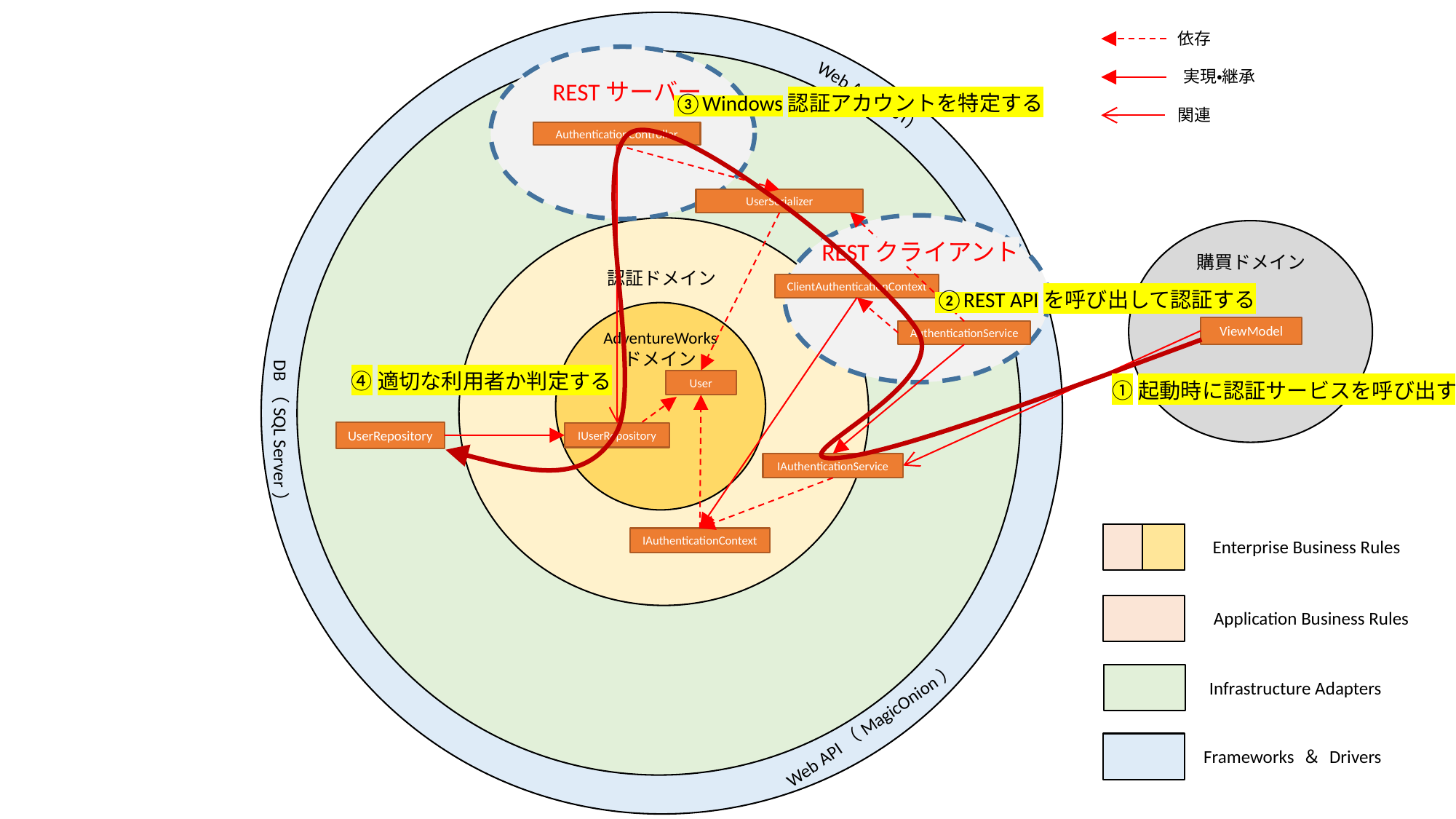

依存

実現・継承
RESTサーバー
Web API(REST)
③Windows認証アカウントを特定する
関連
AuthenticationController

UserSerializer

RESTクライアント
購買ドメイン
認証ドメイン
ClientAuthenticationContext
②REST APIを呼び出して認証する

ViewModel
AuthenticationService
AdventureWorks
ドメイン
④適切な利用者か判定する
User
①起動時に認証サービスを呼び出す
DB（SQL Server）
UserRepository
IUserRepository
IAuthenticationService

Enterprise Business Rules

IAuthenticationContext

Application Business Rules

Infrastructure Adapters
Web API（MagicOnion）

Frameworks ＆ Drivers